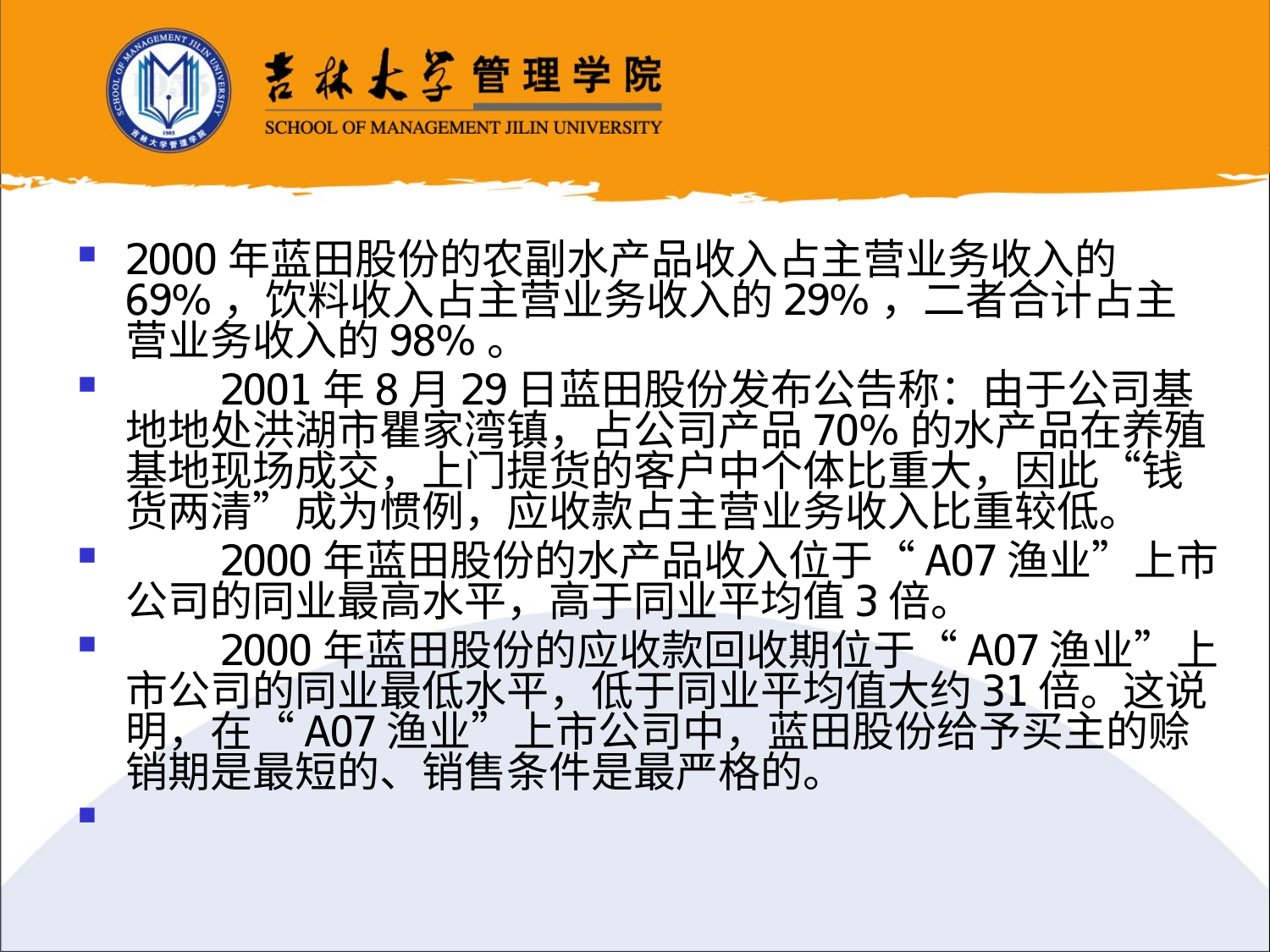

2000年蓝田股份的农副水产品收入占主营业务收入的69%，饮料收入占主营业务收入的29%，二者合计占主营业务收入的98%。
　　2001年8月29日蓝田股份发布公告称：由于公司基地地处洪湖市瞿家湾镇，占公司产品70%的水产品在养殖基地现场成交，上门提货的客户中个体比重大，因此“钱货两清”成为惯例，应收款占主营业务收入比重较低。
　　2000年蓝田股份的水产品收入位于“A07渔业”上市公司的同业最高水平，高于同业平均值3倍。
　　2000年蓝田股份的应收款回收期位于“A07渔业”上市公司的同业最低水平，低于同业平均值大约31倍。这说明，在“A07渔业”上市公司中，蓝田股份给予买主的赊销期是最短的、销售条件是最严格的。